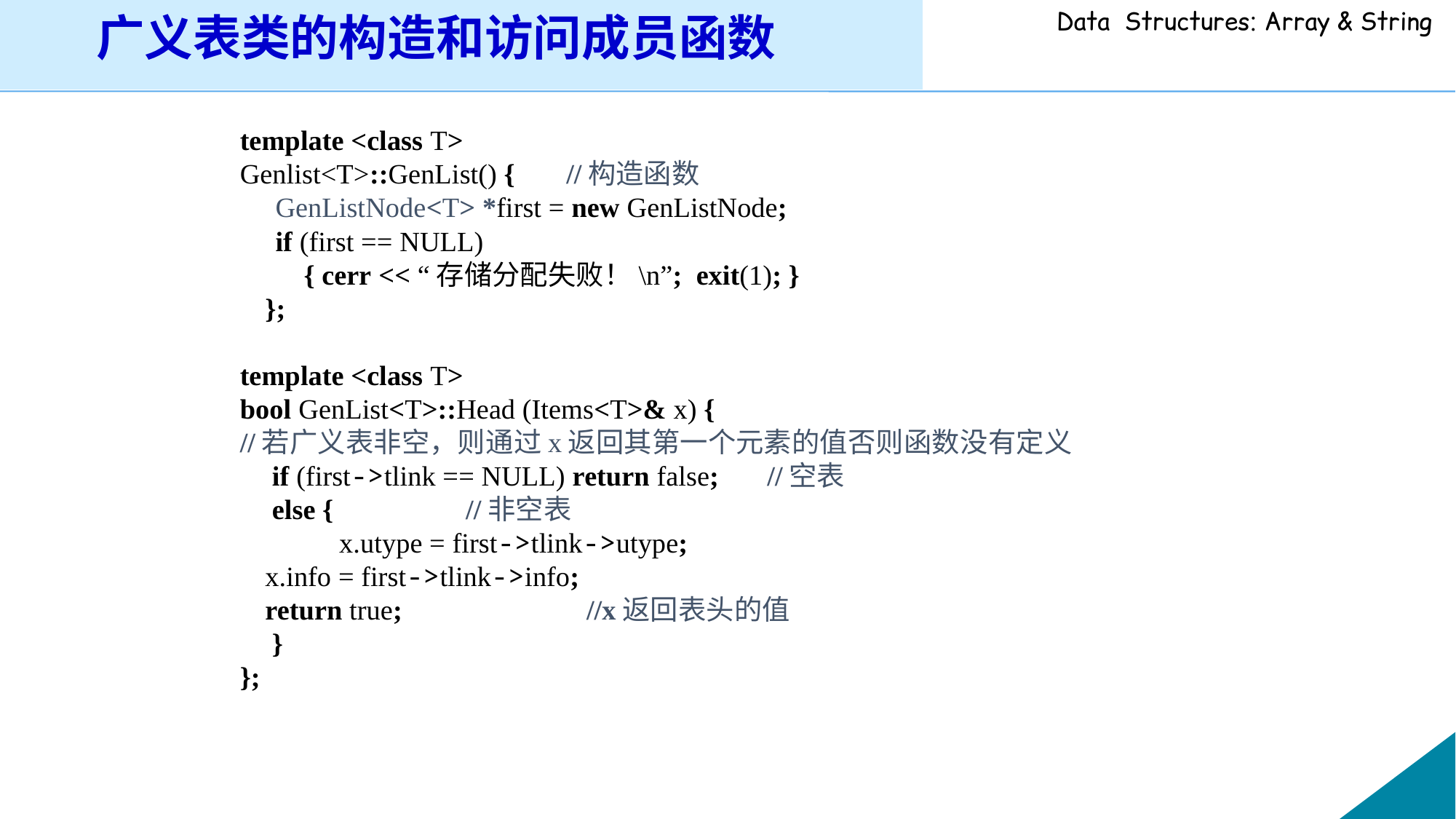

# 广义表类的构造和访问成员函数
template <class T>
Genlist<T>::GenList() {		//构造函数
     GenListNode<T> *first = new GenListNode;
     if (first == NULL)
         { cerr << “存储分配失败！\n”;  exit(1); }
	};

template <class T>
bool GenList<T>::Head (Items<T>& x) {
//若广义表非空，则通过x返回其第一个元素的值否则函数没有定义
	 if (first->tlink == NULL) return false;	//空表
	 else {						//非空表
              x.utype = first->tlink->utype;
		x.info = first->tlink->info;
		return true;		                 //x返回表头的值
	 }
};